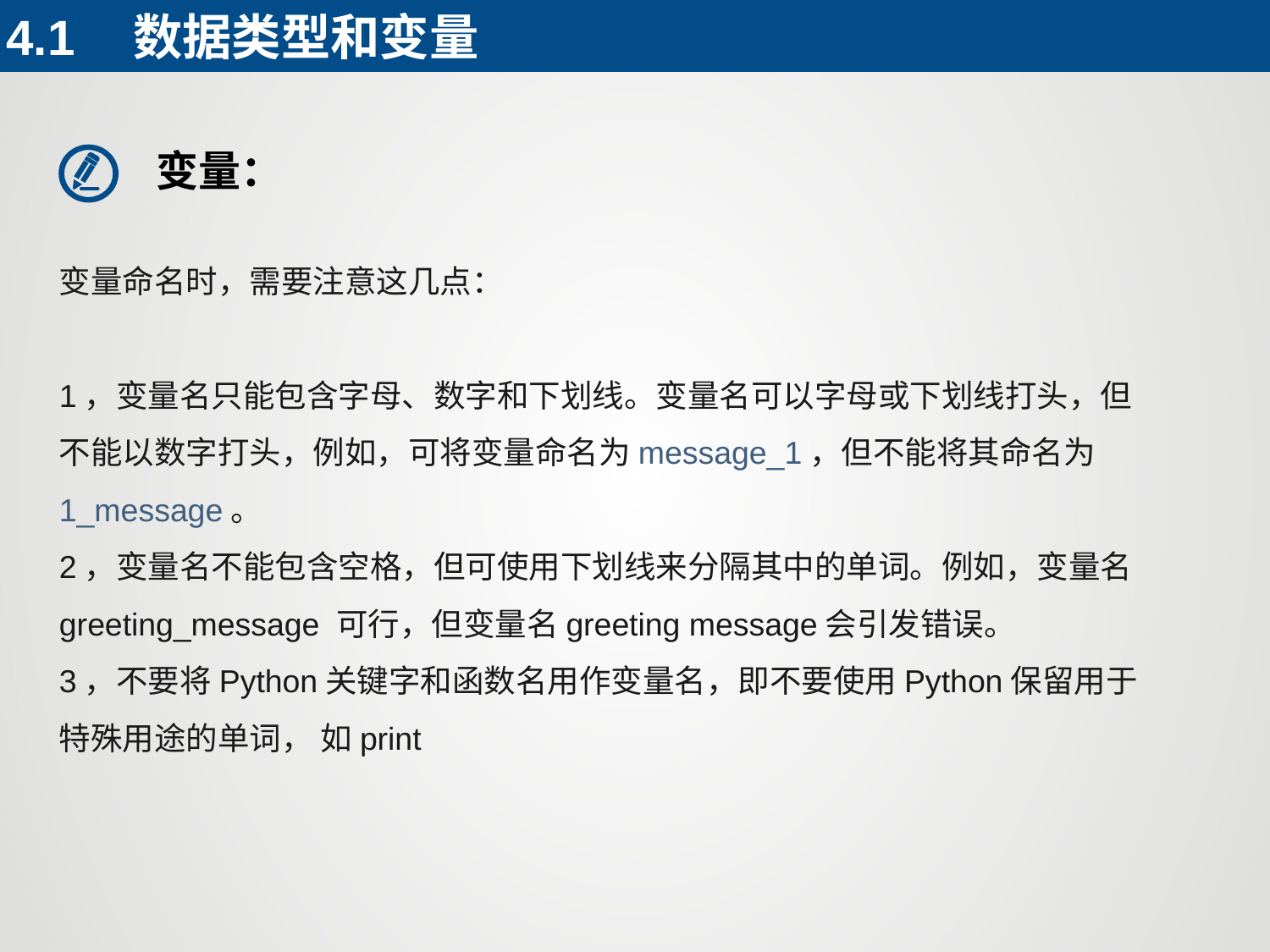

4.1	数据类型和变量
变量：

变量命名时，需要注意这几点：

1，变量名只能包含字母、数字和下划线。变量名可以字母或下划线打头，但不能以数字打头，例如，可将变量命名为message_1，但不能将其命名为1_message。
2，变量名不能包含空格，但可使用下划线来分隔其中的单词。例如，变量名greeting_message 可行，但变量名greeting message会引发错误。
3，不要将Python关键字和函数名用作变量名，即不要使用Python保留用于特殊用途的单词， 如print